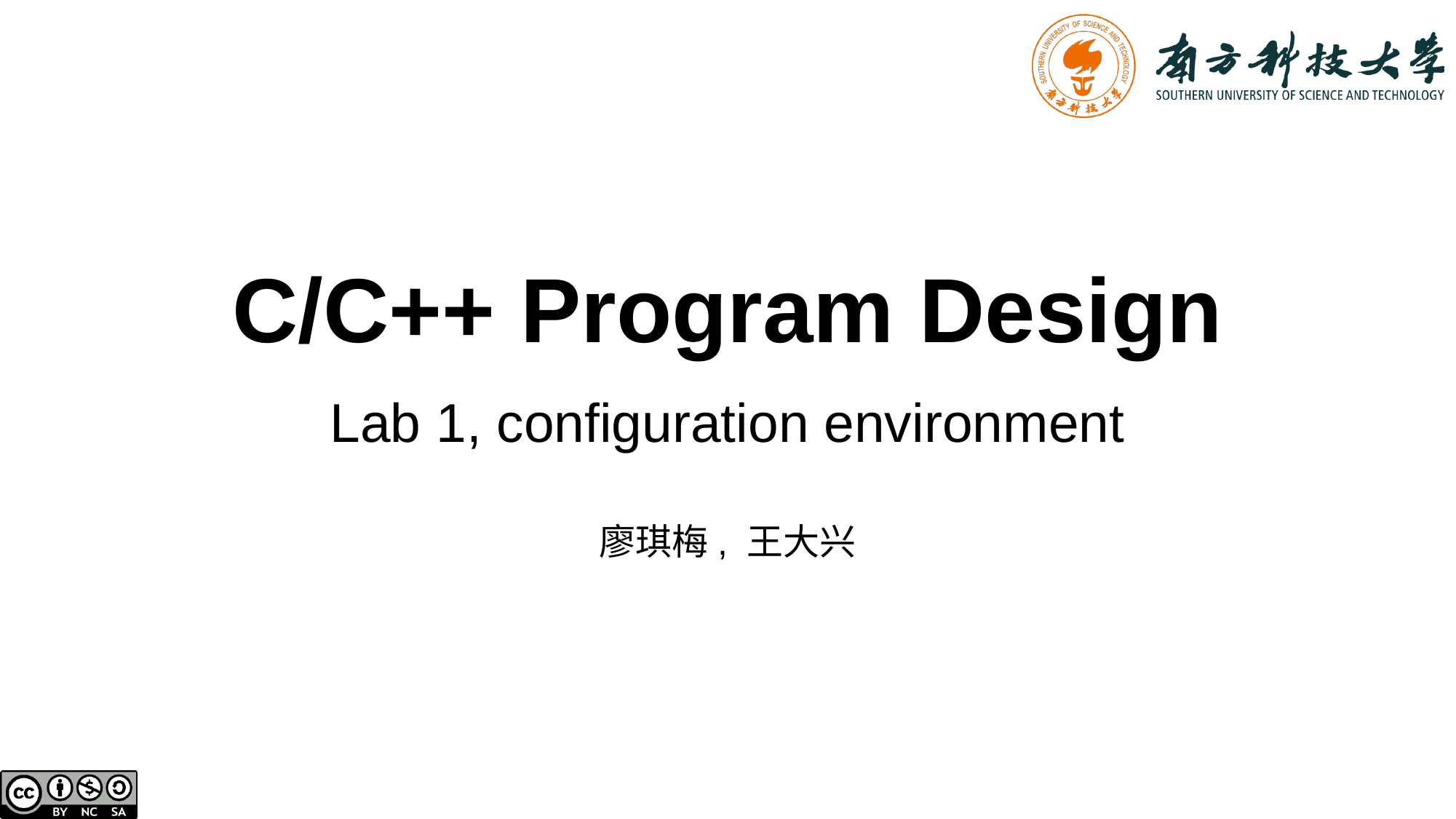

# C/C++ Program Design
Lab 1, configuration environment

廖琪梅, 王大兴